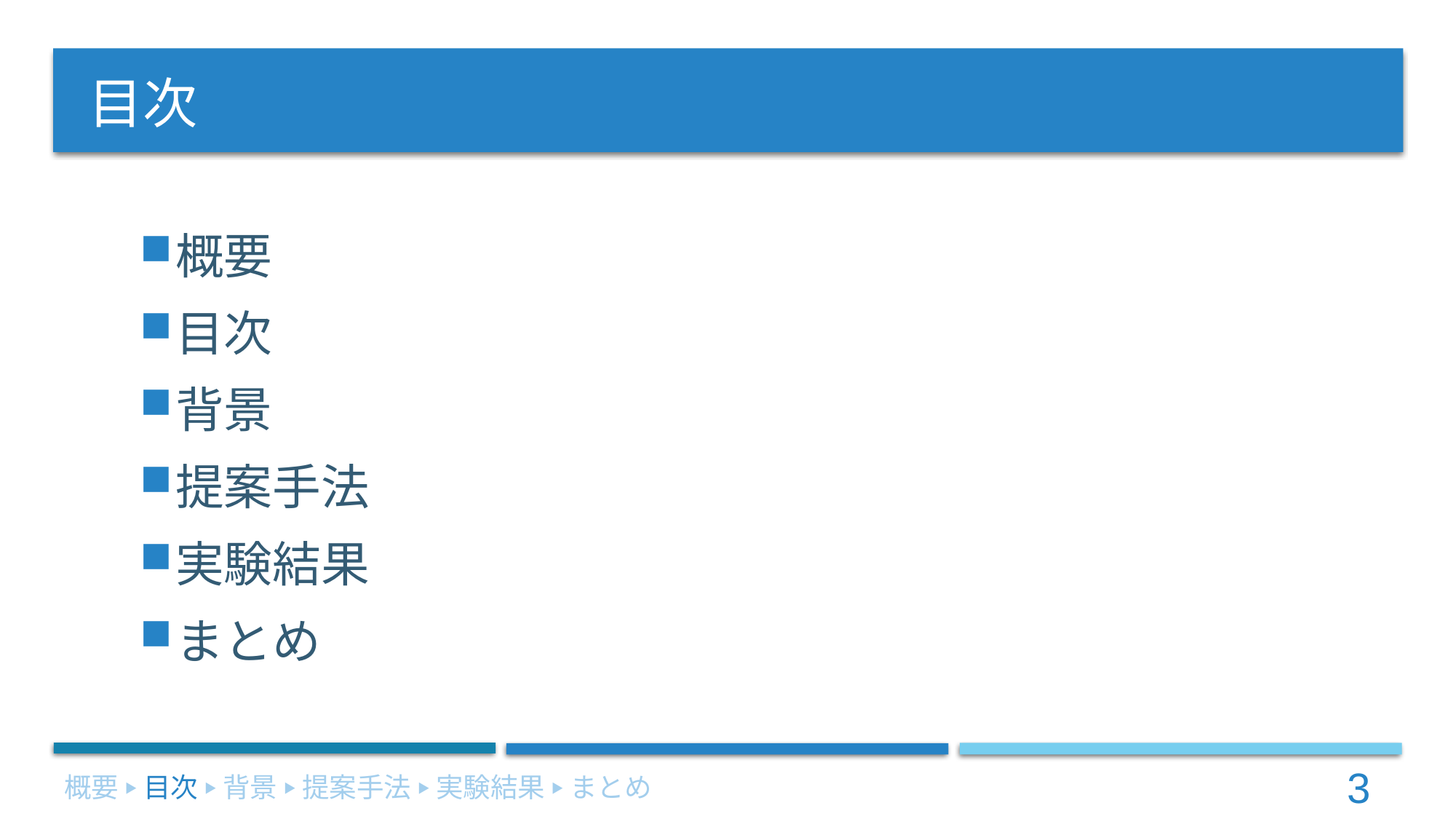

# 目次
概要
目次
背景
提案手法
実験結果
まとめ
概要 ▶ 目次 ▶ 背景 ▶ 提案手法 ▶ 実験結果 ▶ まとめ
3